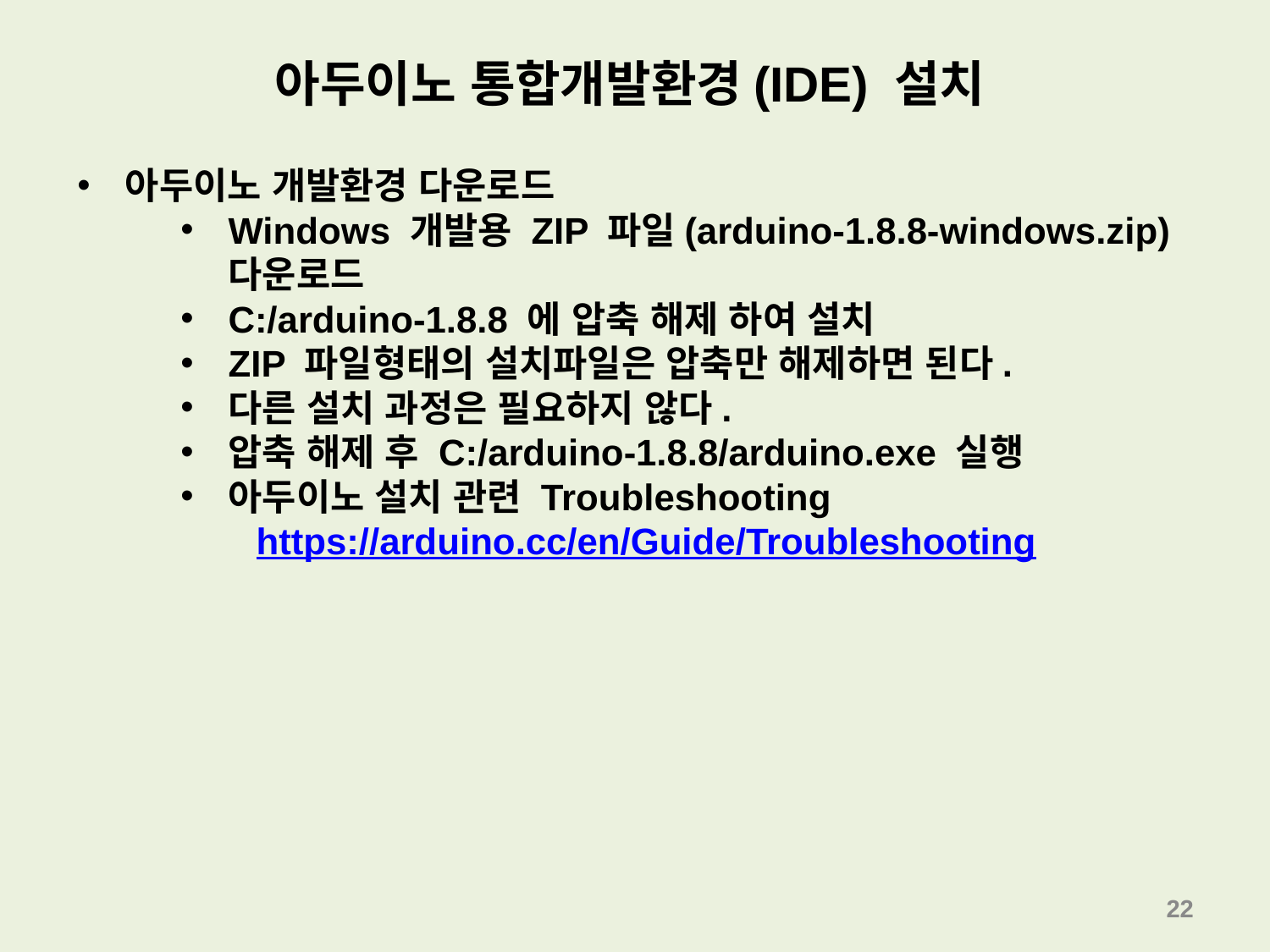

아두이노 통합개발환경(IDE) 설치
아두이노 개발환경 다운로드
Windows 개발용 ZIP 파일(arduino-1.8.8-windows.zip) 다운로드
C:/arduino-1.8.8 에 압축 해제 하여 설치
ZIP 파일형태의 설치파일은 압축만 해제하면 된다.
다른 설치 과정은 필요하지 않다.
압축 해제 후 C:/arduino-1.8.8/arduino.exe 실행
아두이노 설치 관련 Troubleshooting
       	     https://arduino.cc/en/Guide/Troubleshooting

22